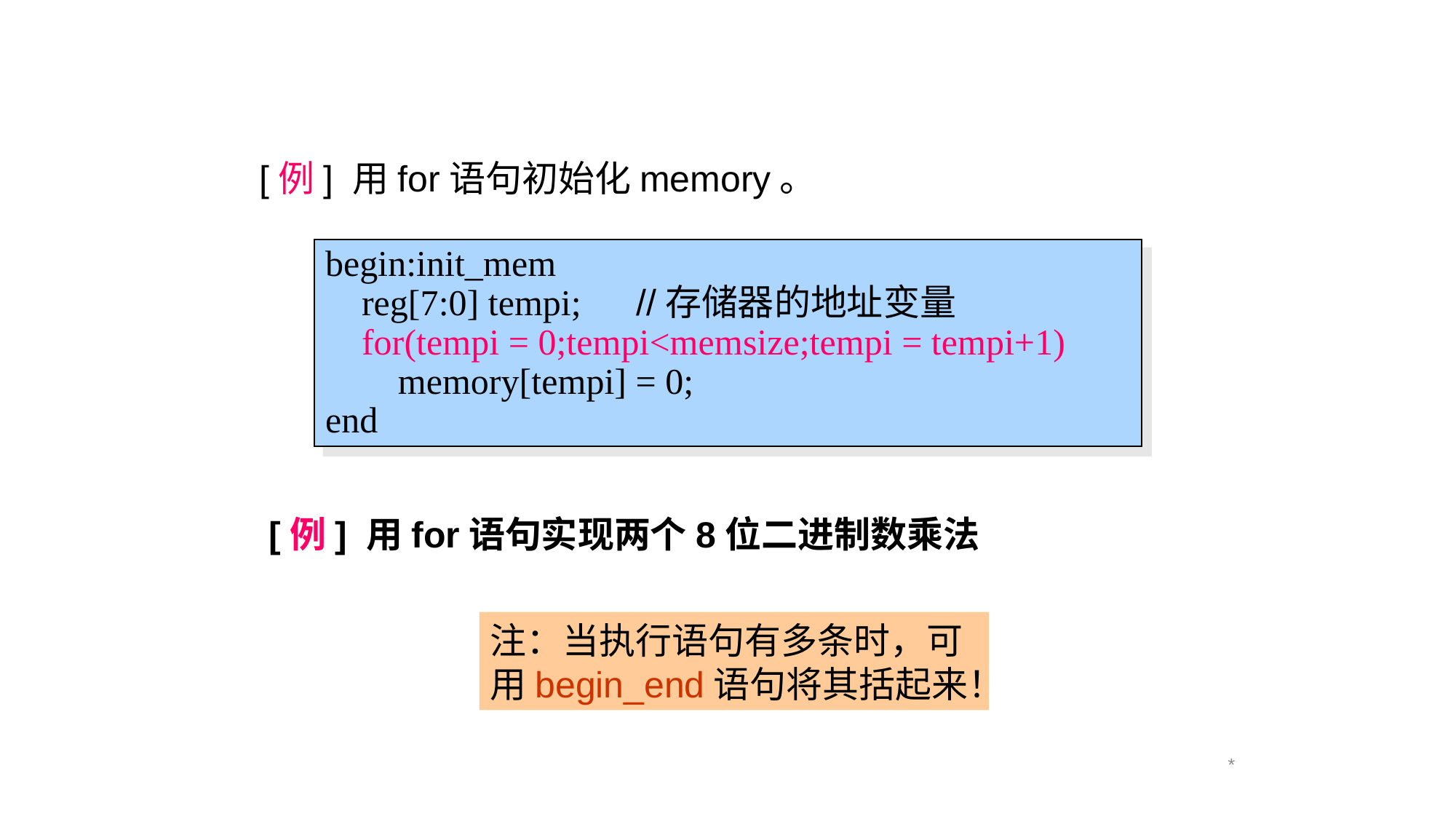

[例] 用for语句初始化memory。
begin:init_mem
    reg[7:0] tempi;      //存储器的地址变量
    for(tempi = 0;tempi<memsize;tempi = tempi+1)
        memory[tempi] = 0;
end
[例] 用for语句实现两个8位二进制数乘法
注：当执行语句有多条时，可用begin_end语句将其括起来！
*